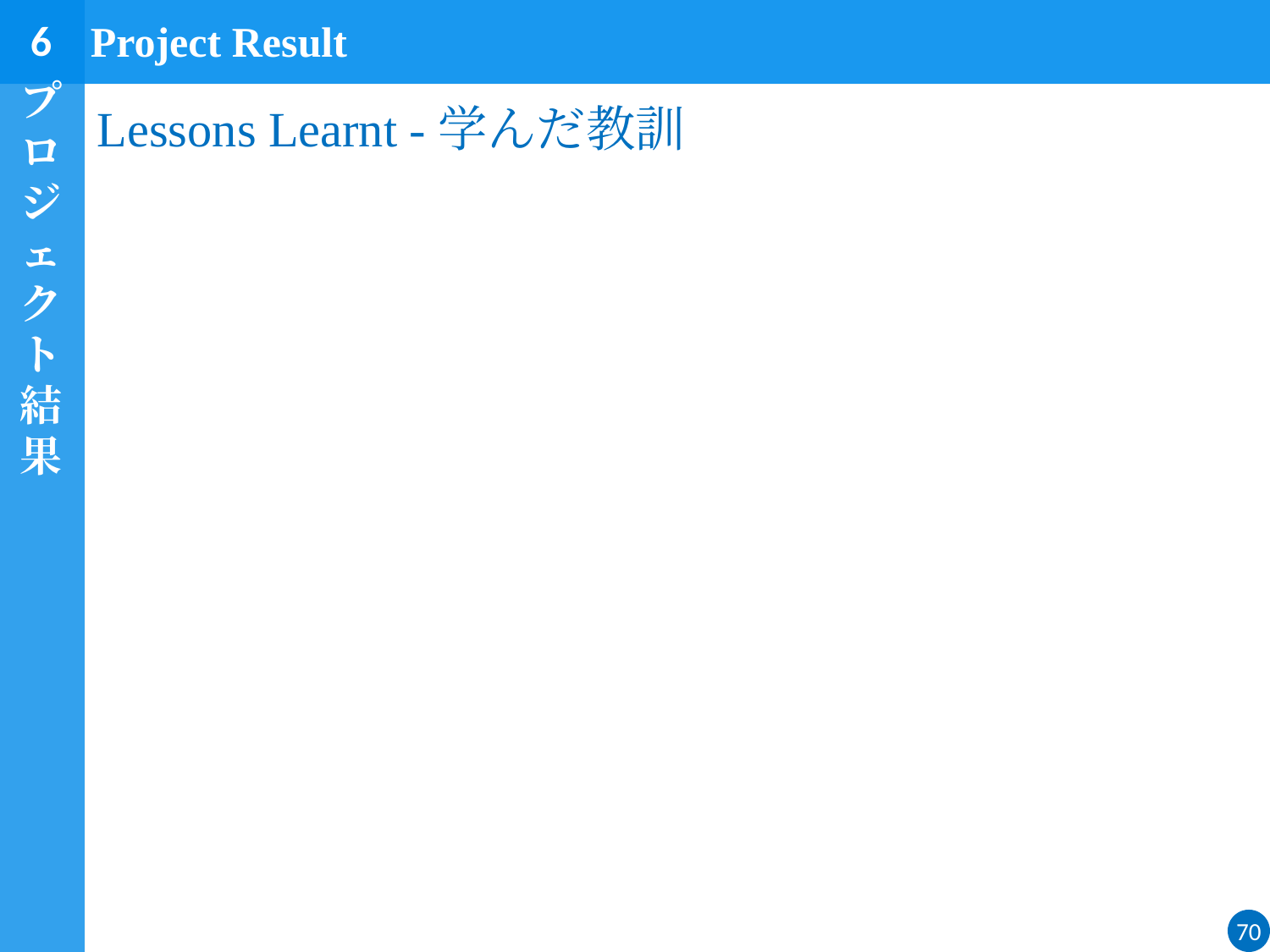

6
Project Result
プロジェクト結果
# Lessons Learnt -学んだ教訓

70